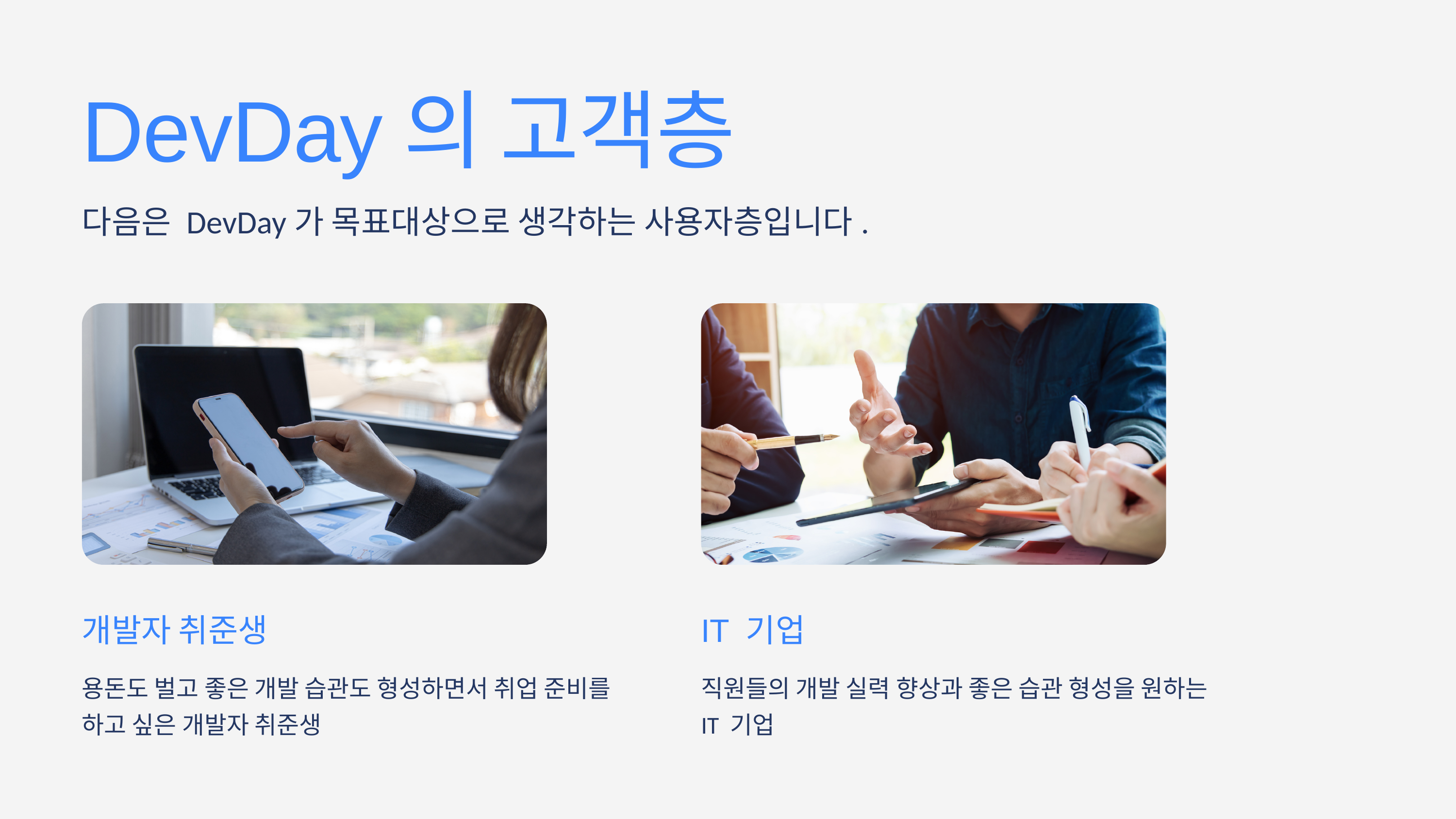

DevDay의 고객층
다음은 DevDay가 목표대상으로 생각하는 사용자층입니다.

개발자 취준생
용돈도 벌고 좋은 개발 습관도 형성하면서 취업 준비를 하고 싶은 개발자 취준생
IT 기업
직원들의 개발 실력 향상과 좋은 습관 형성을 원하는 IT 기업